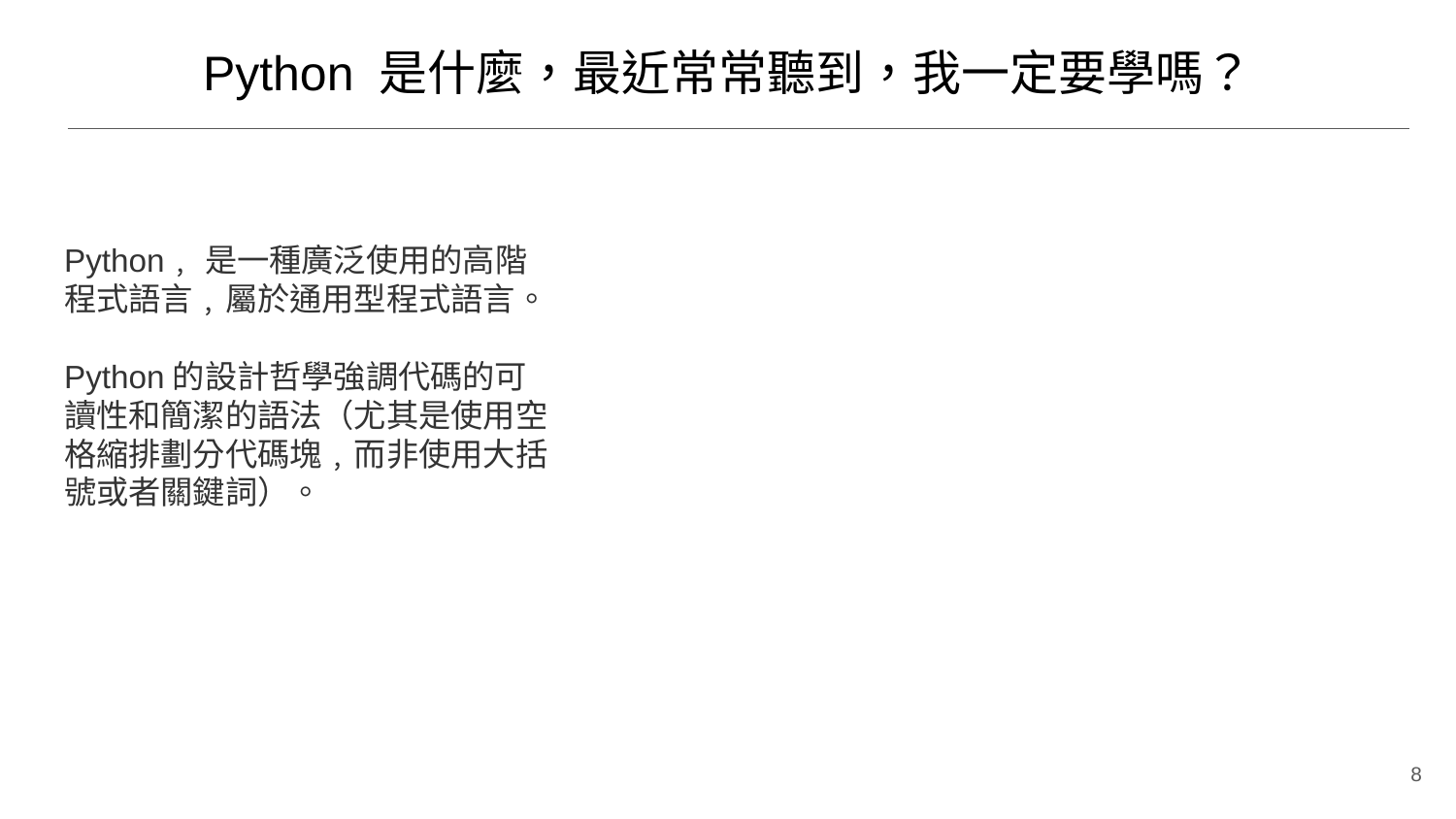

# Python 是什麼，最近常常聽到，我一定要學嗎？
Python﹐是一種廣泛使用的高階程式語言﹐屬於通用型程式語言。

Python的設計哲學強調代碼的可讀性和簡潔的語法（尤其是使用空格縮排劃分代碼塊﹐而非使用大括號或者關鍵詞）。
8